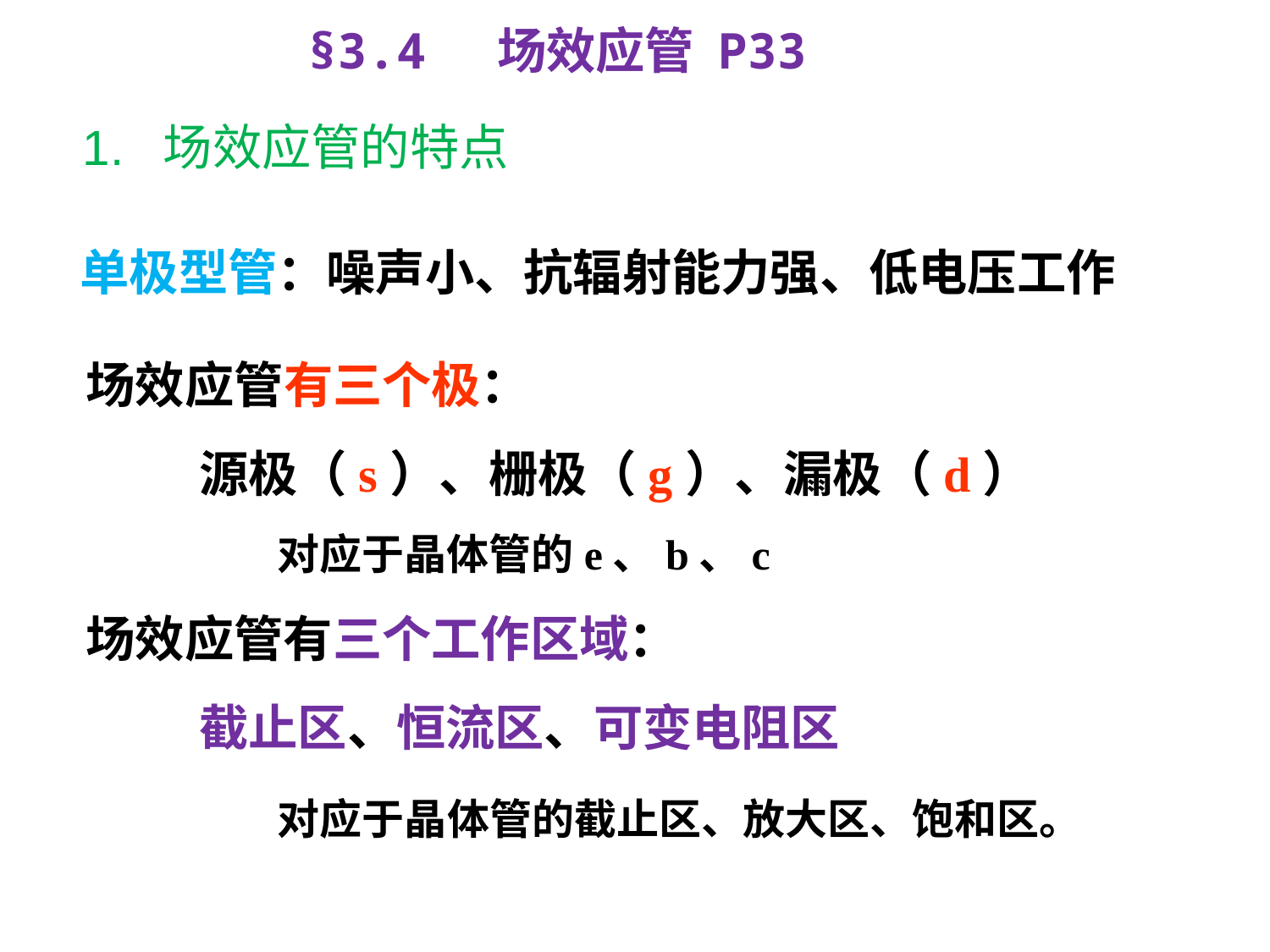

# §3.4  场效应管 P33
1.  场效应管的特点
单极型管：噪声小、抗辐射能力强、低电压工作
场效应管有三个极：
         源极（s）、栅极（g）、漏极（d）
                   对应于晶体管的e、b、c
场效应管有三个工作区域：
         截止区、恒流区、可变电阻区
                对应于晶体管的截止区、放大区、饱和区。